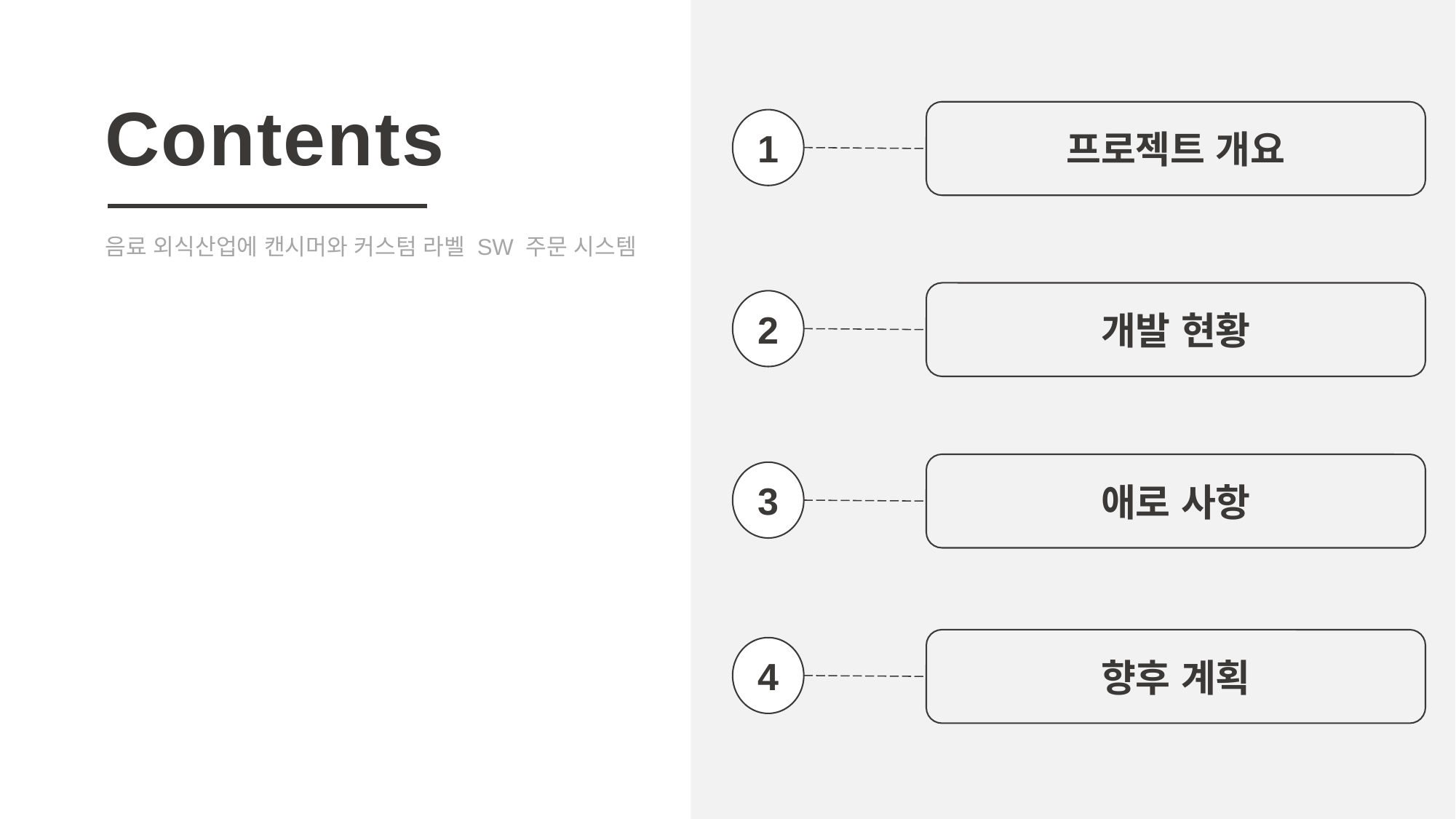

Contents

프로젝트 개요
1
개발 현황
2
애로 사항
3
향후 계획
4

음료 외식산업에 캔시머와 커스텀 라벨 SW 주문 시스템